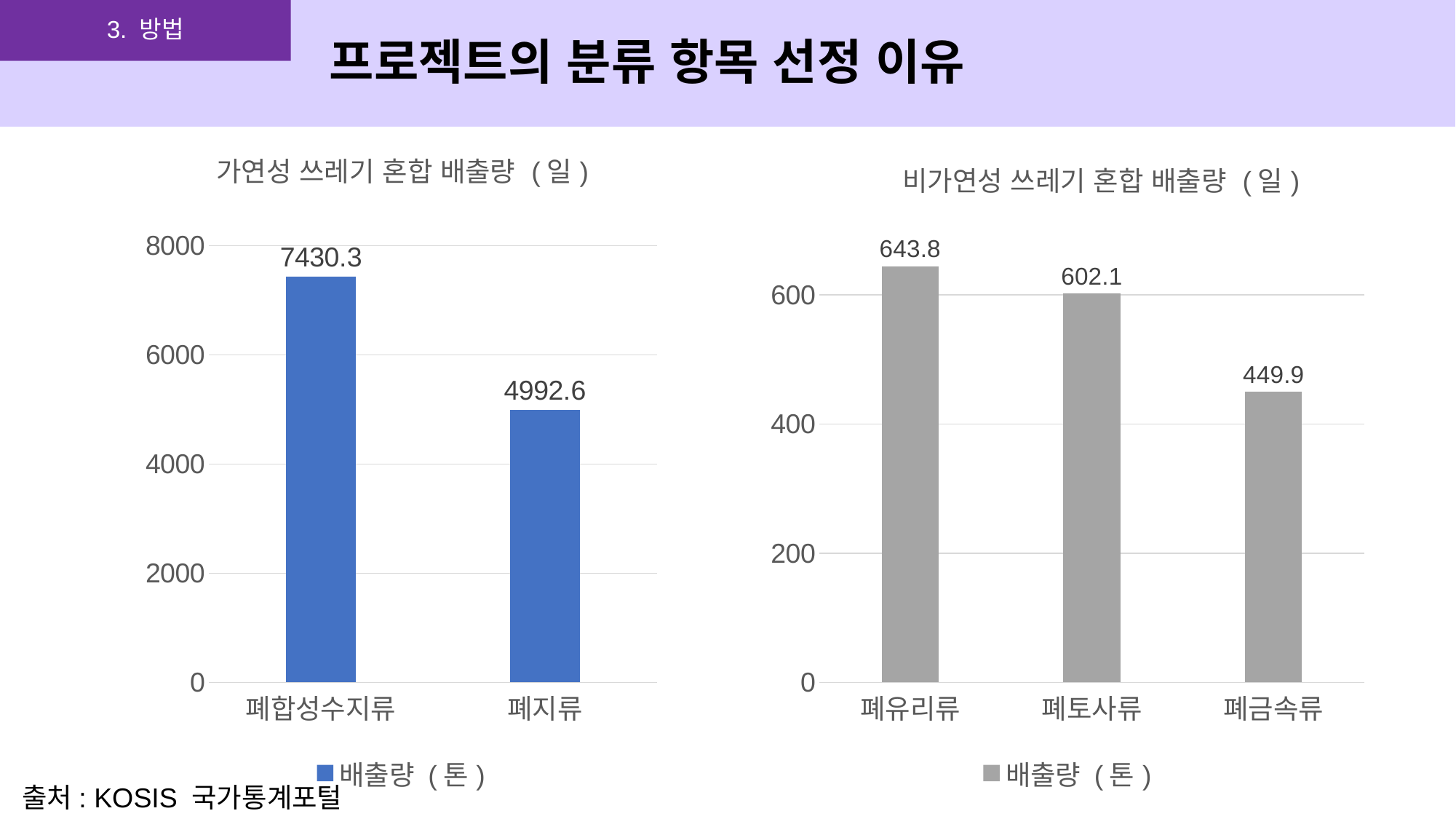

3. 방법
프로젝트의 분류 항목 선정 이유

### Chart: 비가연성 쓰레기 혼합 배출량 (일)

| Category | 배출량 (톤) |
|---|---|
| 폐유리류 | 643.8 |
| 폐토사류 | 602.1 |
| 폐금속류 | 449.9 |

### Chart: 가연성 쓰레기 혼합 배출량 (일)

| Category | 배출량 (톤) |
|---|---|
| 폐합성수지류 | 7430.3 |
| 폐지류 | 4992.6 |
출처: KOSIS 국가통계포털